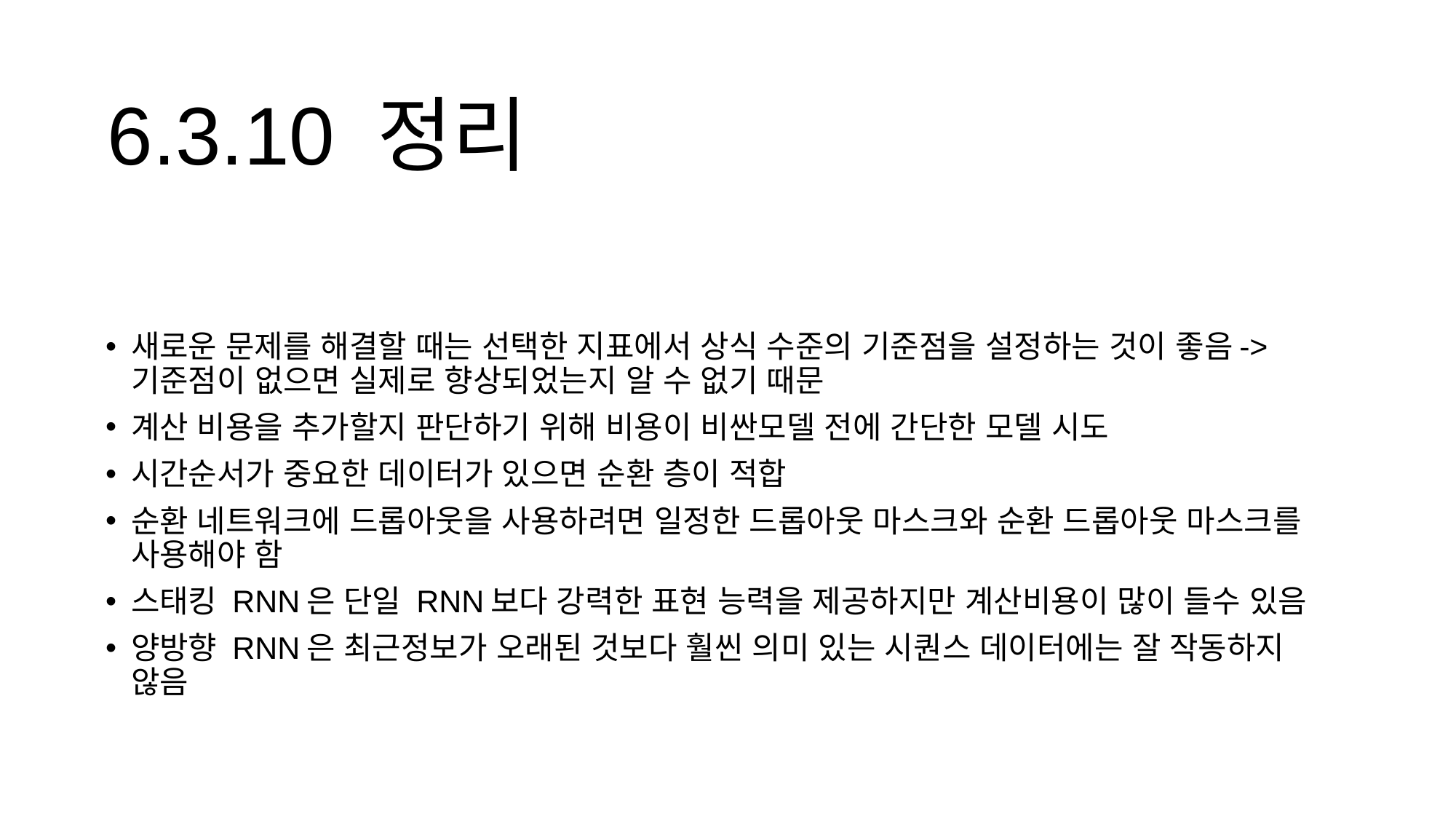

# 6.3.10 정리
새로운 문제를 해결할 때는 선택한 지표에서 상식 수준의 기준점을 설정하는 것이 좋음->기준점이 없으면 실제로 향상되었는지 알 수 없기 때문
계산 비용을 추가할지 판단하기 위해 비용이 비싼모델 전에 간단한 모델 시도
시간순서가 중요한 데이터가 있으면 순환 층이 적합
순환 네트워크에 드롭아웃을 사용하려면 일정한 드롭아웃 마스크와 순환 드롭아웃 마스크를 사용해야 함
스태킹 RNN은 단일 RNN보다 강력한 표현 능력을 제공하지만 계산비용이 많이 들수 있음
양방향 RNN은 최근정보가 오래된 것보다 훨씬 의미 있는 시퀀스 데이터에는 잘 작동하지 않음